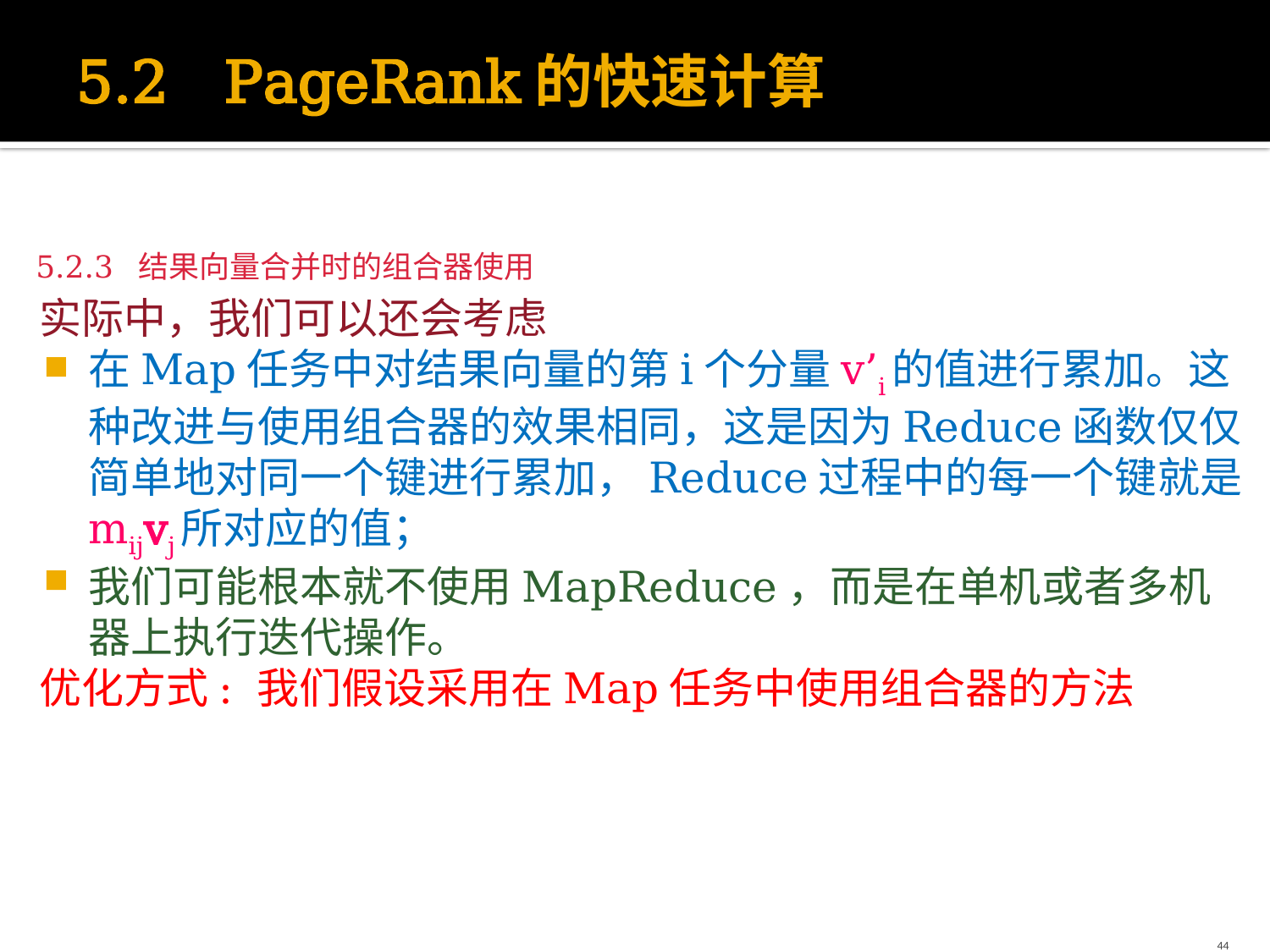

# 5.2   PageRank的快速计算
5.2.3  结果向量合并时的组合器使用

实际中，我们可以还会考虑
在Map任务中对结果向量的第i个分量v’i的值进行累加。这种改进与使用组合器的效果相同，这是因为Reduce函数仅仅简单地对同一个键进行累加，Reduce过程中的每一个键就是mijvj所对应的值；
我们可能根本就不使用MapReduce，而是在单机或者多机器上执行迭代操作。
优化方式: 我们假设采用在Map任务中使用组合器的方法
44